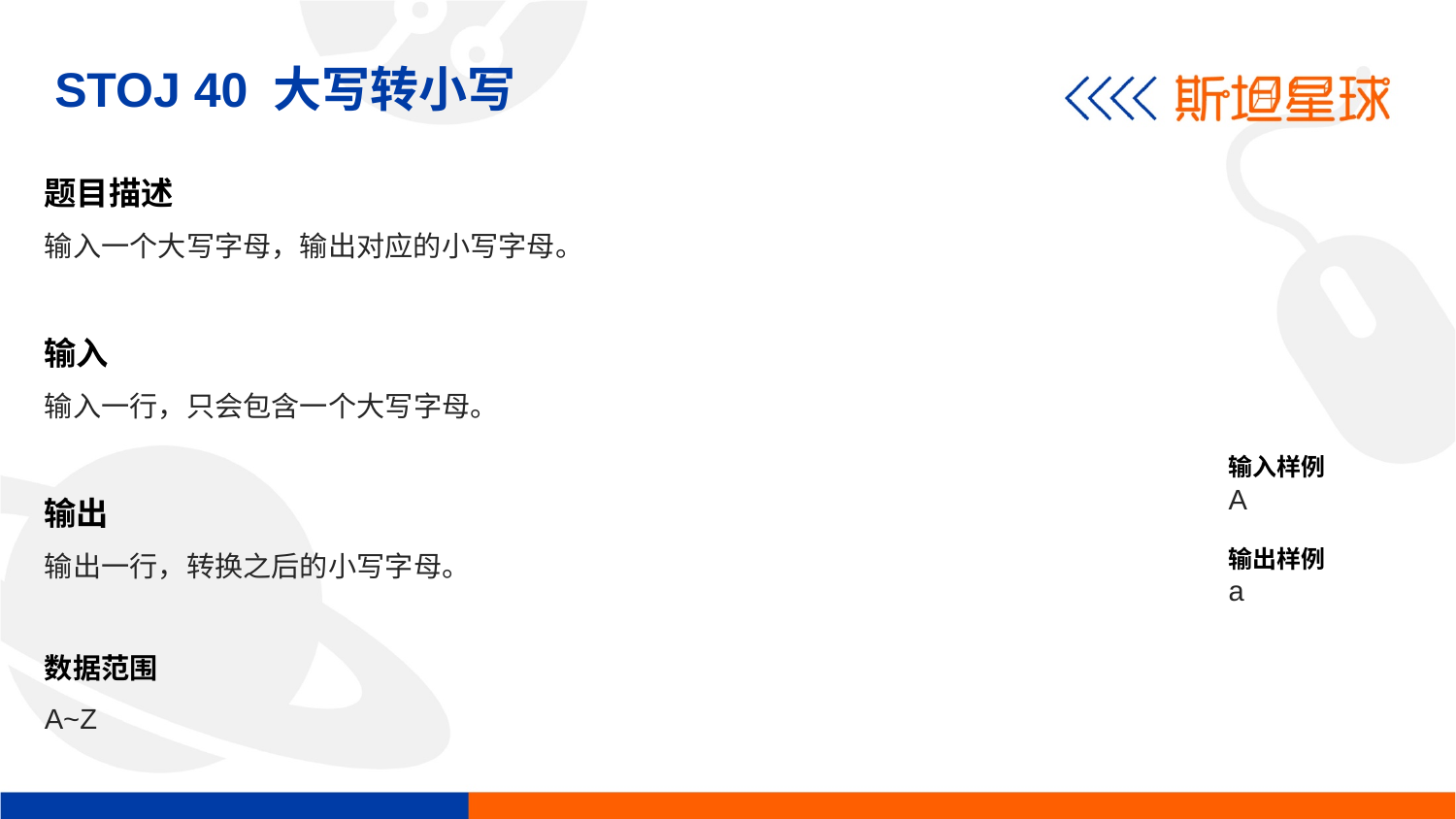

STOJ 40 大写转小写
题目描述
输入一个大写字母，输出对应的小写字母。

输入
输入一行，只会包含一个大写字母。

输出
输出一行，转换之后的小写字母。

数据范围
A~Z
输入样例
A

输出样例
a